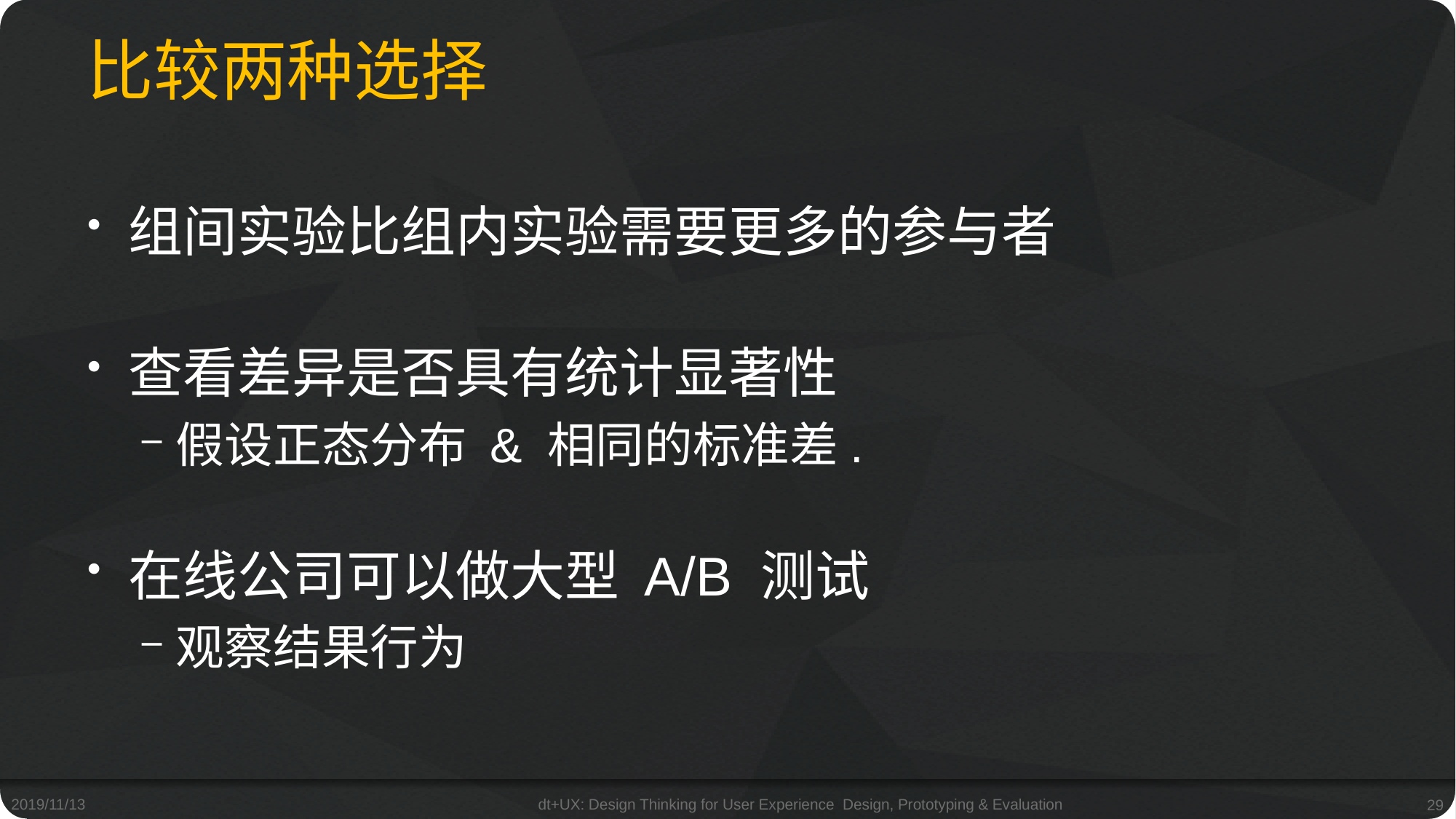

# 比较两种选择
组间实验比组内实验需要更多的参与者
查看差异是否具有统计显著性
假设正态分布 & 相同的标准差.
在线公司可以做大型 A/B 测试
观察结果行为
2019/11/13
dt+UX: Design Thinking for User Experience  Design, Prototyping & Evaluation
29